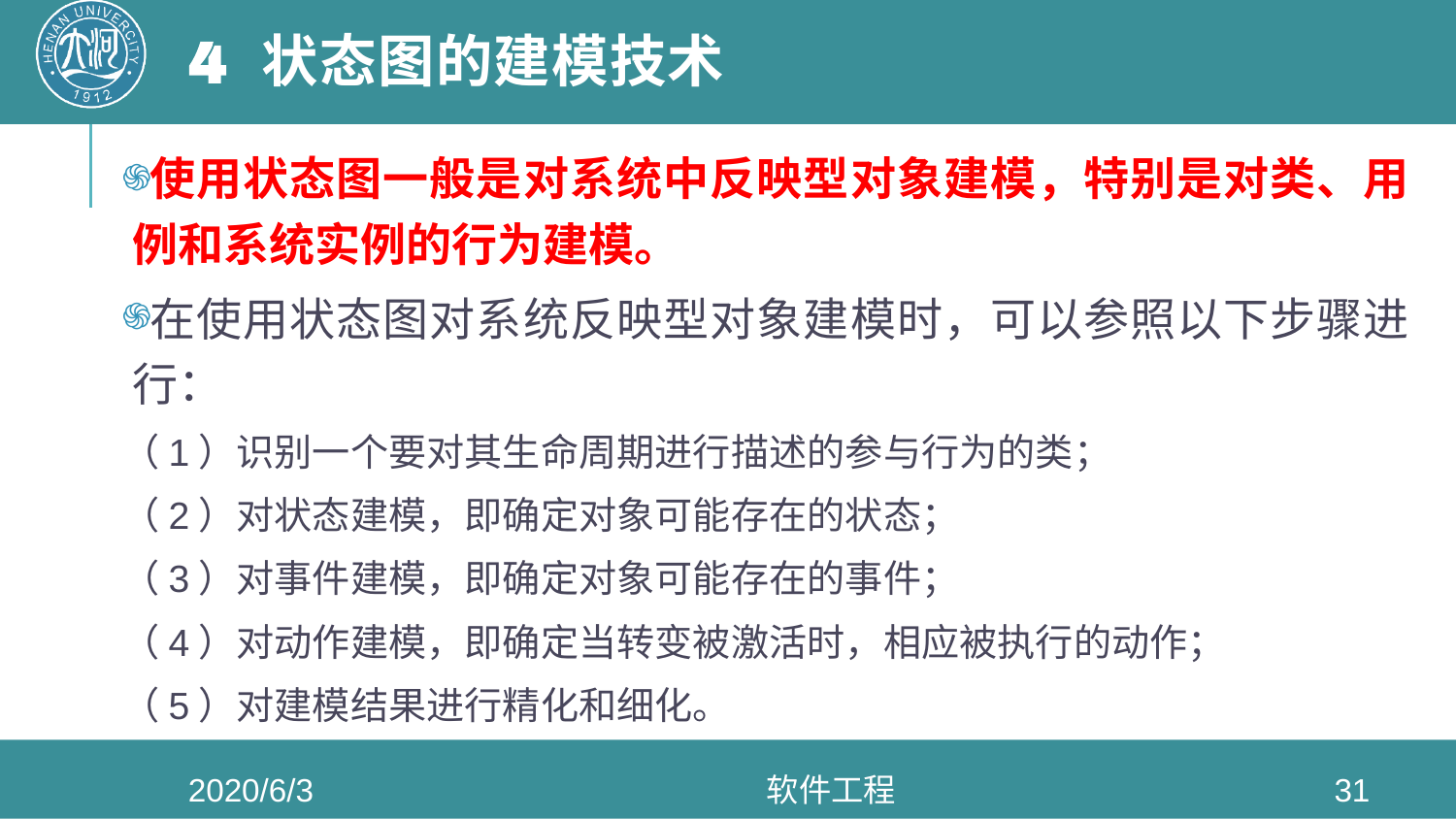

# 4 状态图的建模技术
使用状态图一般是对系统中反映型对象建模，特别是对类、用例和系统实例的行为建模。
在使用状态图对系统反映型对象建模时，可以参照以下步骤进行：
（1）识别一个要对其生命周期进行描述的参与行为的类；
（2）对状态建模，即确定对象可能存在的状态；
（3）对事件建模，即确定对象可能存在的事件；
（4）对动作建模，即确定当转变被激活时，相应被执行的动作；
（5）对建模结果进行精化和细化。
2020/6/3
软件工程
31